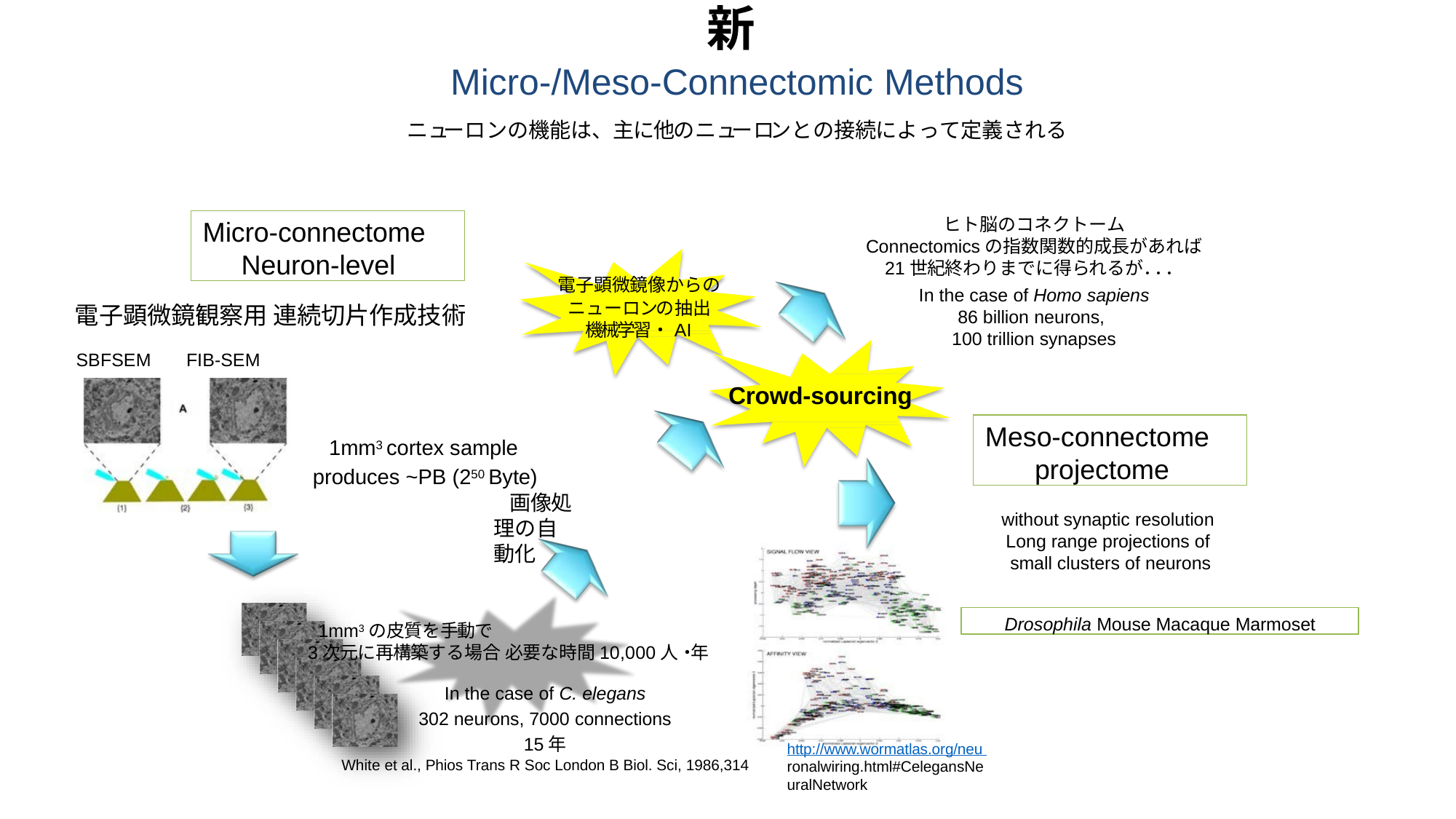

脳機能研究を加速させた技術革新
Micro-/Meso-Connectomic Methods
ニューロンの機能は、主に他のニューロンとの接続によって定義される
Micro-connectome  Neuron-level
ヒト脳のコネクトーム
Connectomicsの指数関数的成長があれば
21世紀終わりまでに得られるが．．．
In the case of Homo sapiens
86 billion neurons,
100 trillion synapses

電子顕微鏡像からの
ニューロンの抽出
機械学習・AI
電子顕微鏡観察用 連続切片作成技術
SBFSEM	FIB-SEM

Crowd-sourcing

Meso-connectome  projectome
1mm3 cortex sample  produces ~PB (250 Byte)
画像処理の自動化

without synaptic resolution  Long range projections of  small clusters of neurons

Drosophila Mouse Macaque Marmoset

1mm3の皮質を手動で
3次元に再構築する場合 必要な時間10,000人・年
In the case of C. elegans
302 neurons, 7000 connections
15年
White et al., Phios Trans R Soc London B Biol. Sci, 1986,314

http://www.wormatlas.org/neu  ronalwiring.html#CelegansNe  uralNetwork